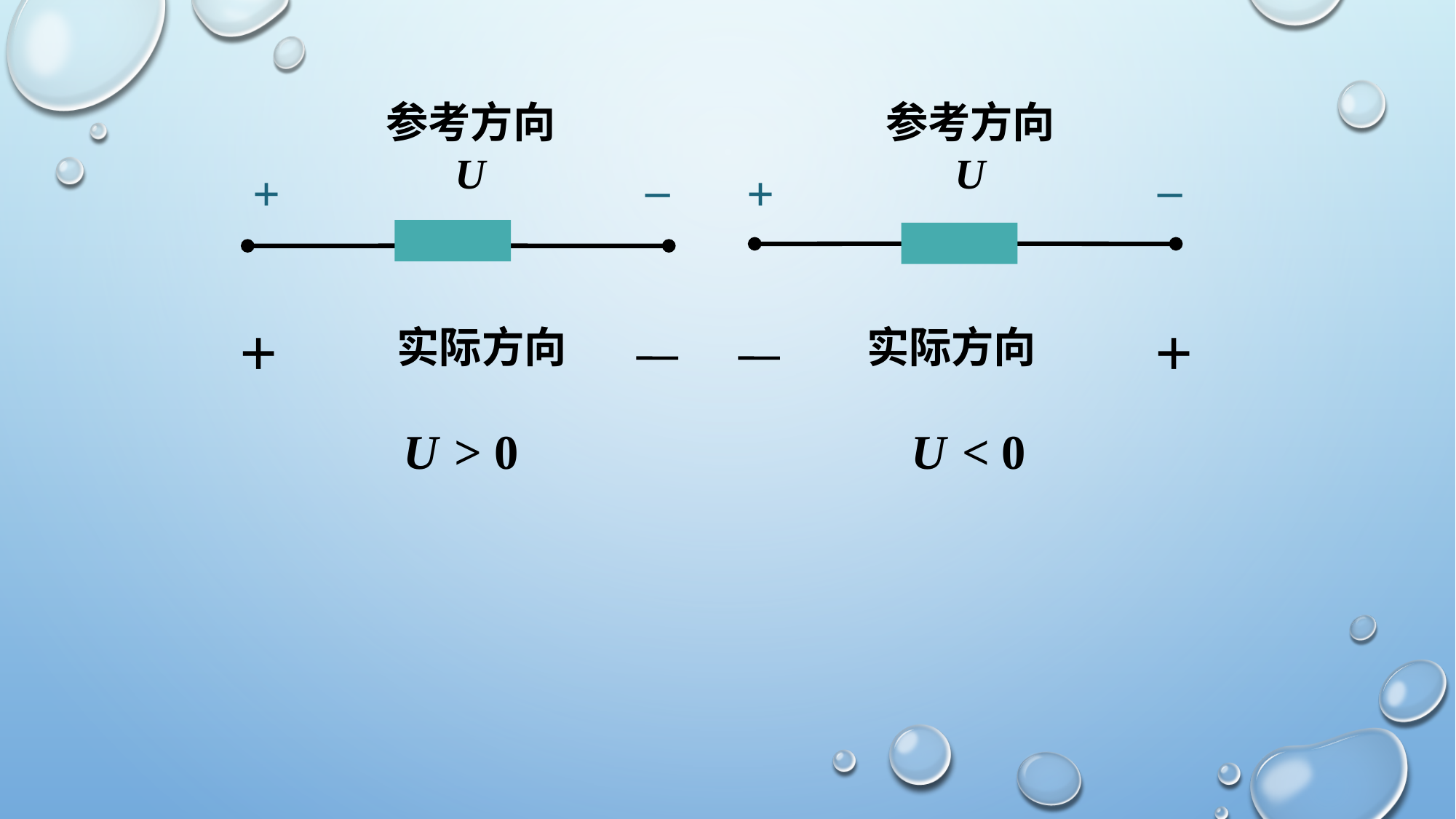

参考方向
U
–
+
参考方向
U
–
+

+
实际方向

+
实际方向

U
> 0
U
 < 0